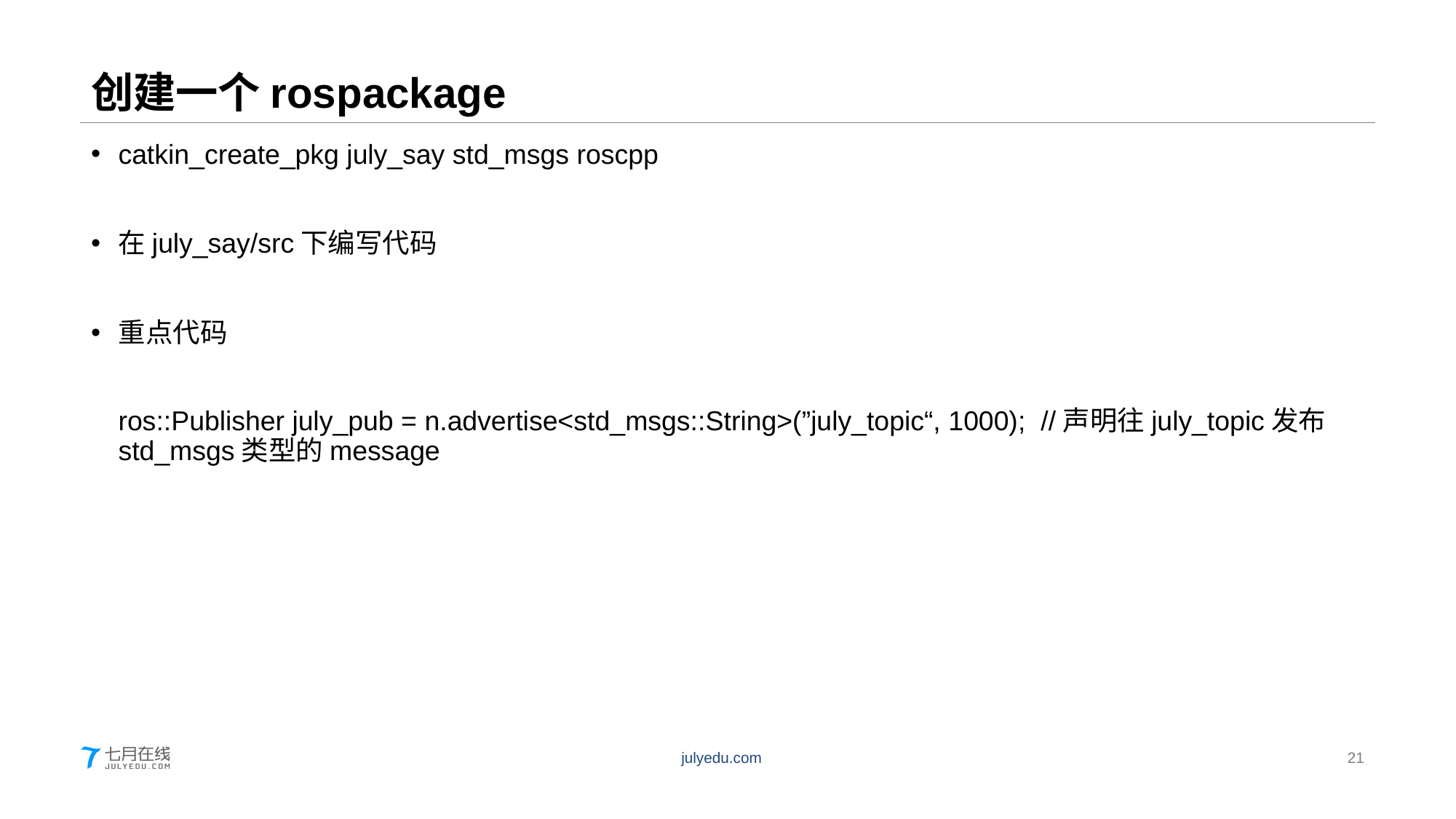

# 创建一个rospackage
catkin_create_pkg july_say std_msgs roscpp

在july_say/src下编写代码

重点代码
ros::Publisher july_pub = n.advertise<std_msgs::String>(”july_topic“, 1000);  //声明往july_topic发布std_msgs类型的message
21